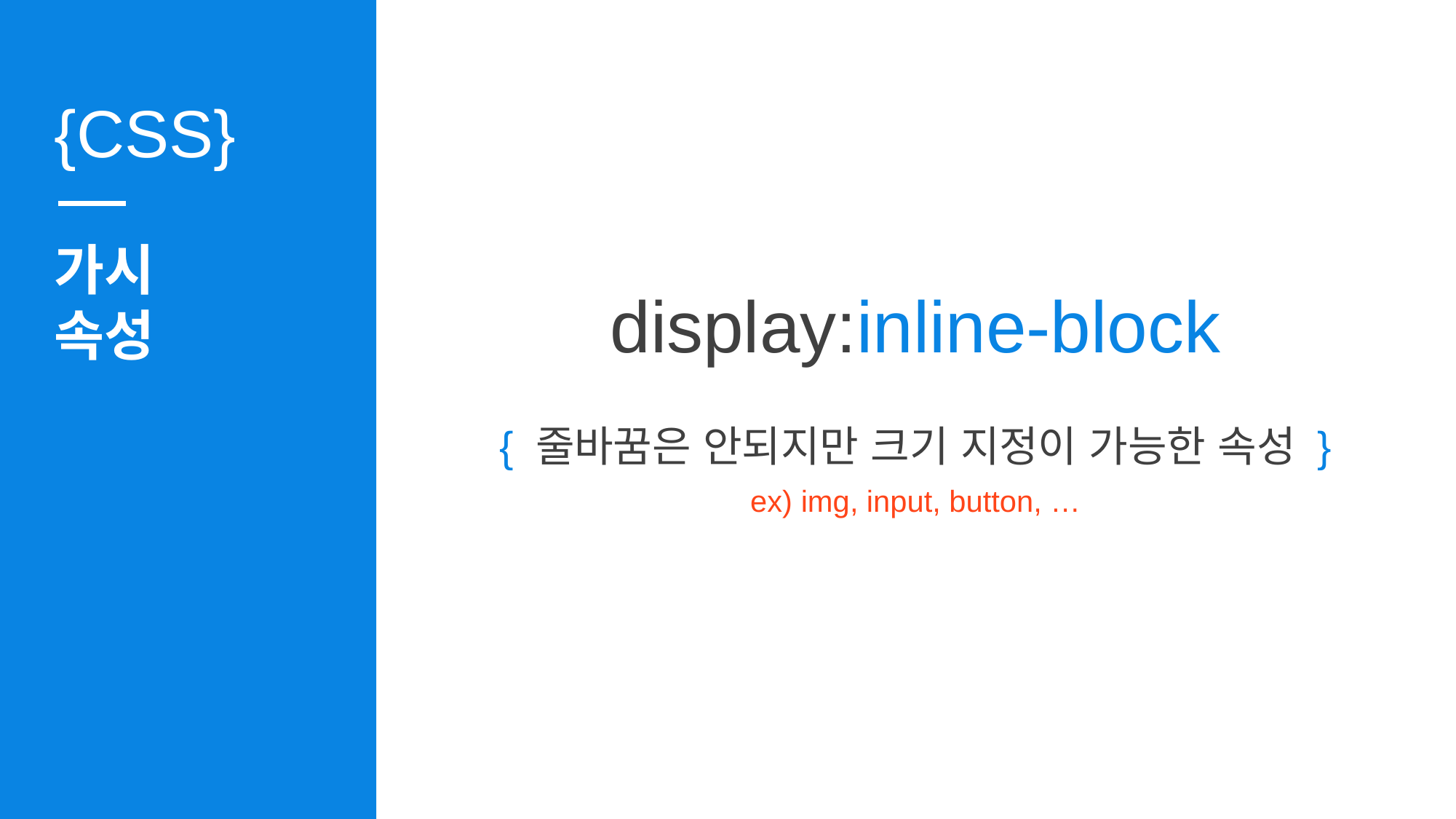

가시
속성
display:inline-block
{ 줄바꿈은 안되지만 크기 지정이 가능한 속성 }
ex) img, input, button, …